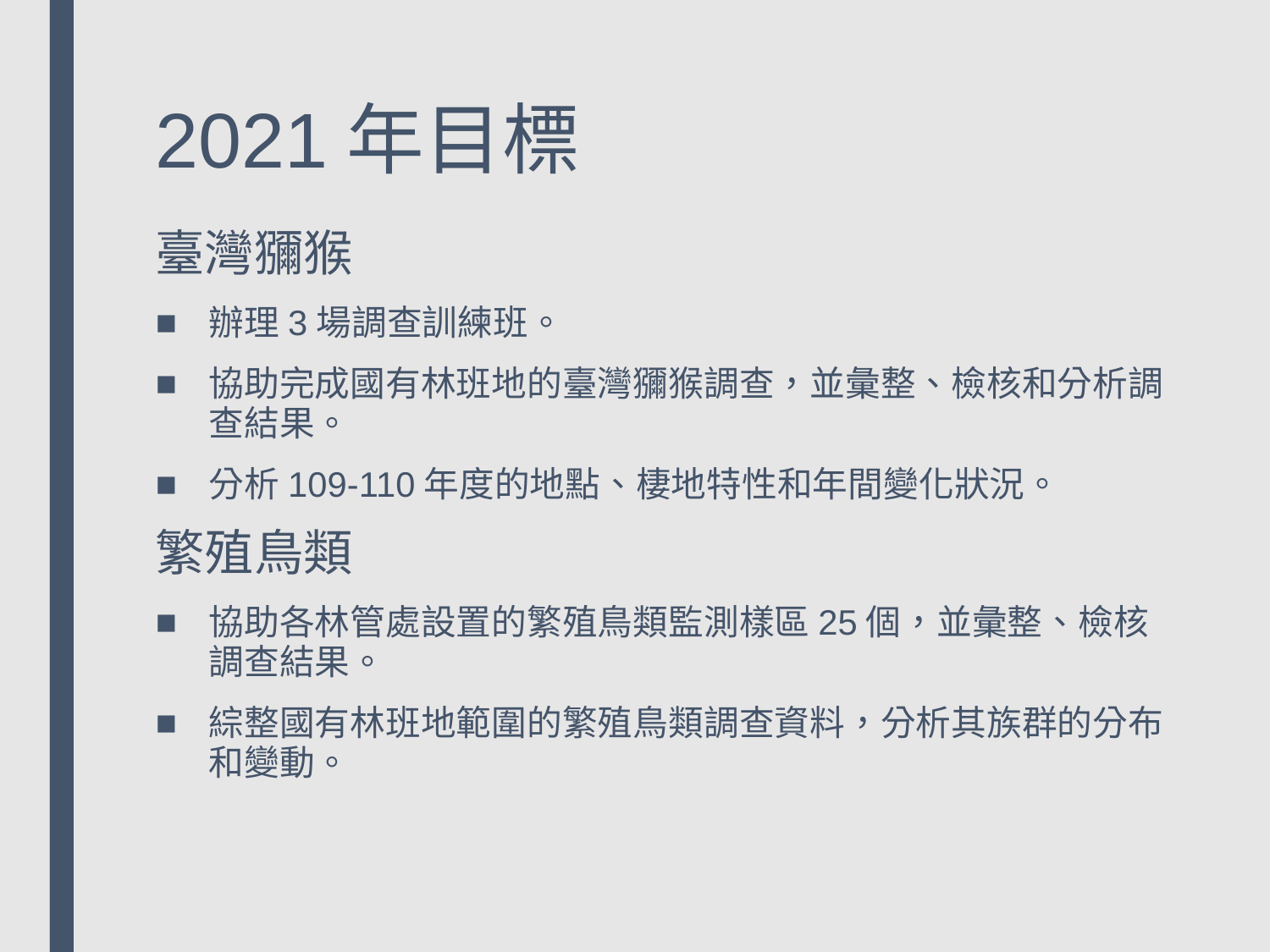

# 2021年目標
臺灣獼猴
辦理3場調查訓練班。
協助完成國有林班地的臺灣獼猴調查，並彙整、檢核和分析調查結果。
分析109-110年度的地點、棲地特性和年間變化狀況。
繁殖鳥類
協助各林管處設置的繁殖鳥類監測樣區25個，並彙整、檢核調查結果。
綜整國有林班地範圍的繁殖鳥類調查資料，分析其族群的分布和變動。